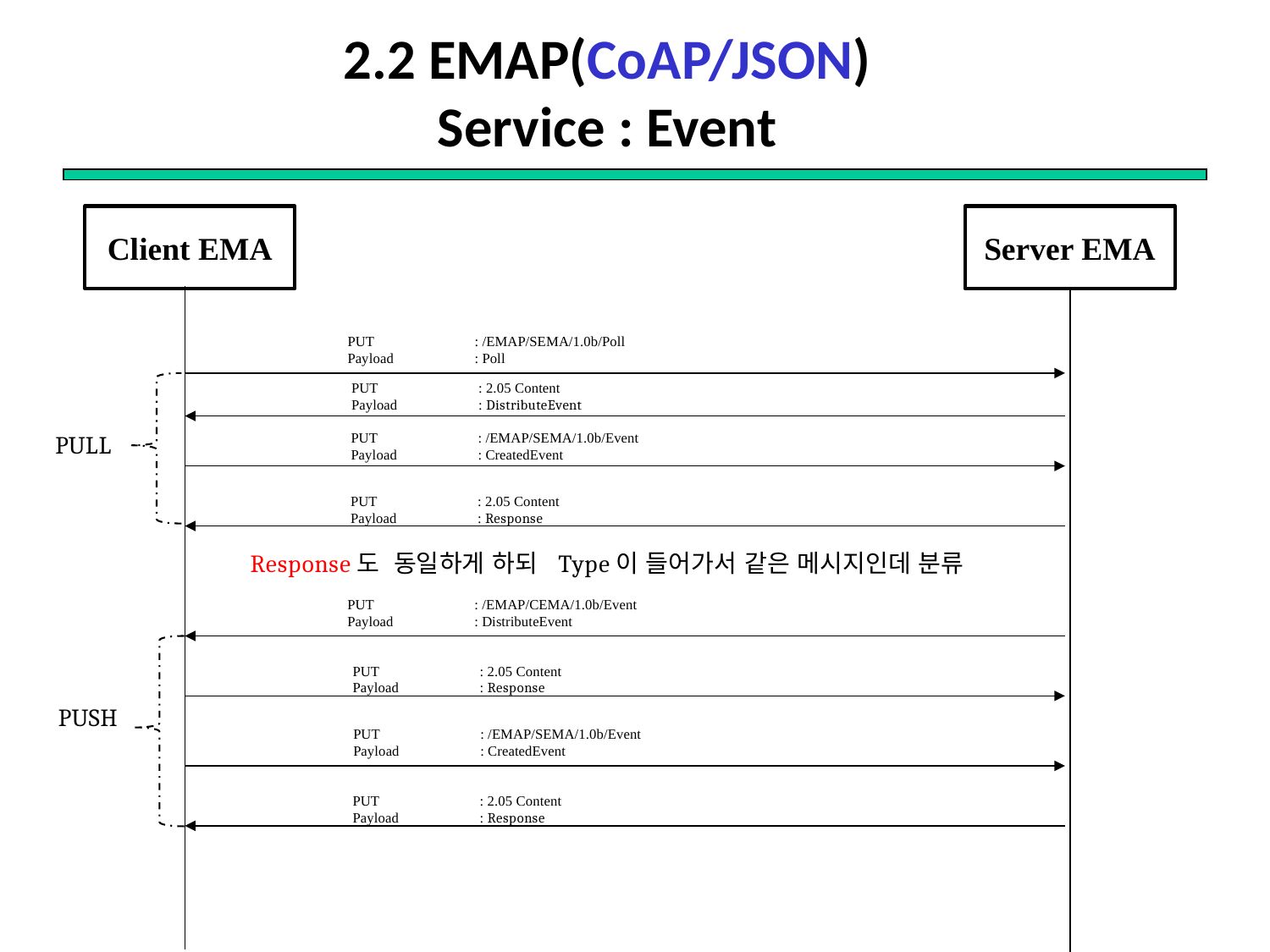

# 2.2 EMAP(CoAP/JSON) Service : Event
Client EMA
Server EMA
PUT 	: /EMAP/SEMA/1.0b/Poll
Payload 	: Poll

PUT 	: 2.05 Content
Payload	: DistributeEvent
PUT 	: /EMAP/SEMA/1.0b/Event
Payload 	: CreatedEvent
PULL
PUT 	: 2.05 Content
Payload	: Response
Response도  동일하게 하되  Type이 들어가서 같은 메시지인데 분류
PUT 	: /EMAP/CEMA/1.0b/Event
Payload 	: DistributeEvent

PUT 	: 2.05 Content
Payload	: Response
PUSH
PUT 	: /EMAP/SEMA/1.0b/Event
Payload 	: CreatedEvent
PUT 	: 2.05 Content
Payload	: Response